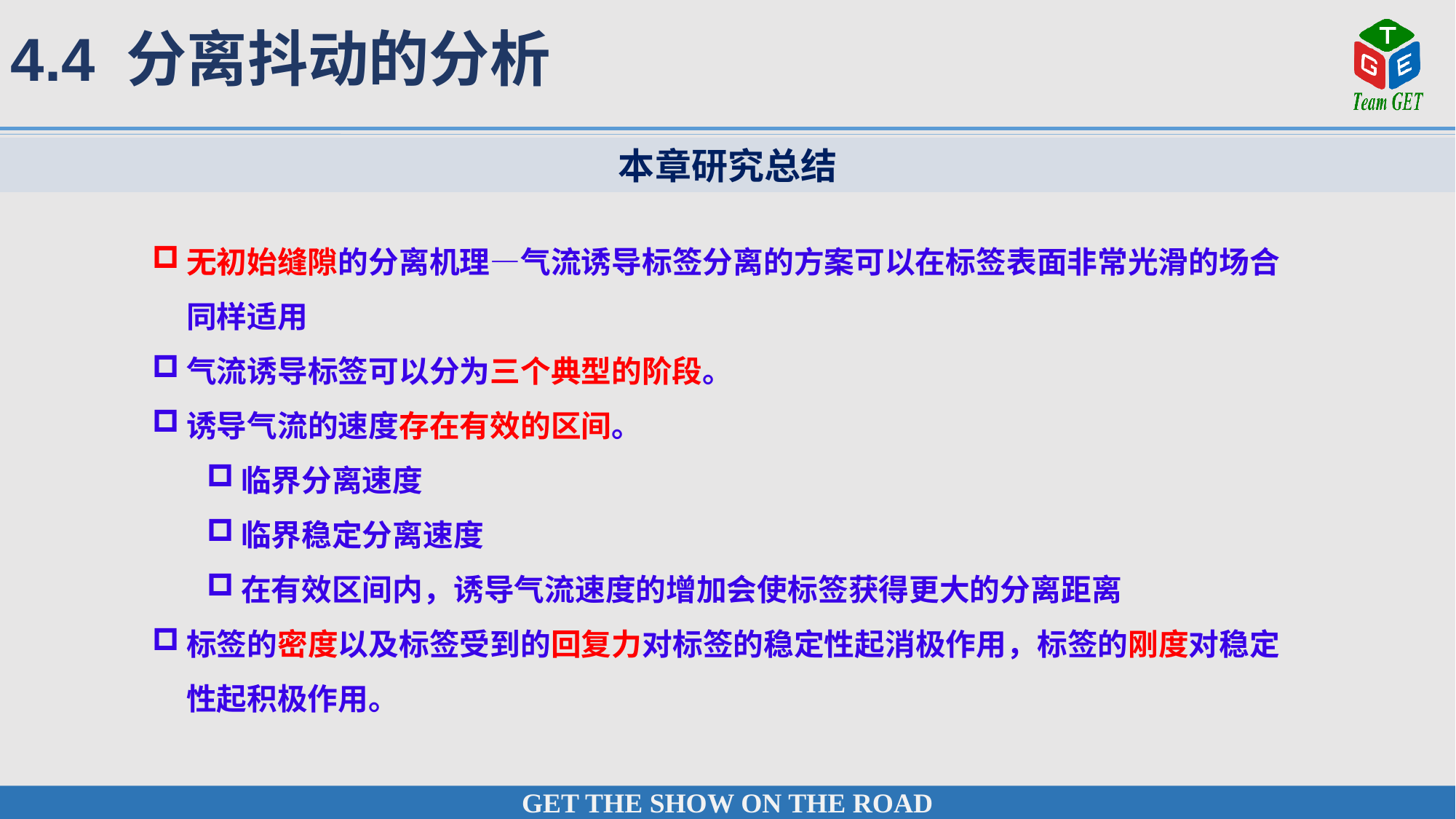

4.4 分离抖动的分析
本章研究总结
无初始缝隙的分离机理—气流诱导标签分离的方案可以在标签表面非常光滑的场合同样适用
气流诱导标签可以分为三个典型的阶段。
诱导气流的速度存在有效的区间。
临界分离速度
临界稳定分离速度
在有效区间内，诱导气流速度的增加会使标签获得更大的分离距离
标签的密度以及标签受到的回复力对标签的稳定性起消极作用，标签的刚度对稳定性起积极作用。